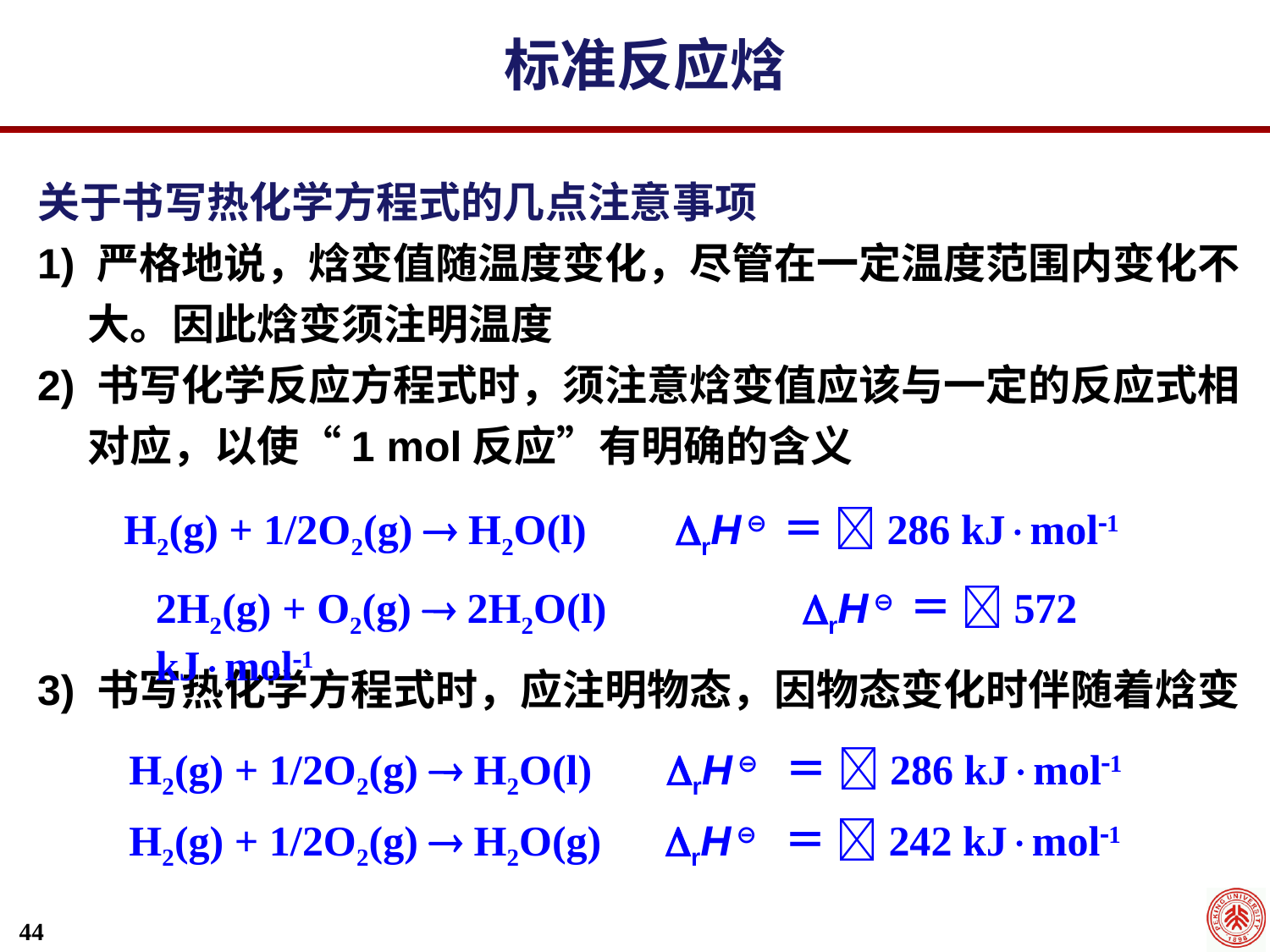

标准反应焓

关于书写热化学方程式的几点注意事项
1) 严格地说，焓变值随温度变化，尽管在一定温度范围内变化不大。因此焓变须注明温度
2) 书写化学反应方程式时，须注意焓变值应该与一定的反应式相对应，以使“1 mol反应”有明确的含义

3) 书写热化学方程式时，应注明物态，因物态变化时伴随着焓变
   H2(g) + 1/2O2(g) → H2O(l)       	 ΔrH⊖＝ −286 kJ⋅mol−1
      2H2(g) + O2(g) → 2H2O(l)       	 ΔrH⊖＝ −572 kJ⋅mol−1
   H2(g) + 1/2O2(g) → H2O(l)       ΔrH⊖ ＝ −286 kJ⋅mol−1
   H2(g) + 1/2O2(g) → H2O(g)      ΔrH⊖ ＝ −242 kJ⋅mol−1
44